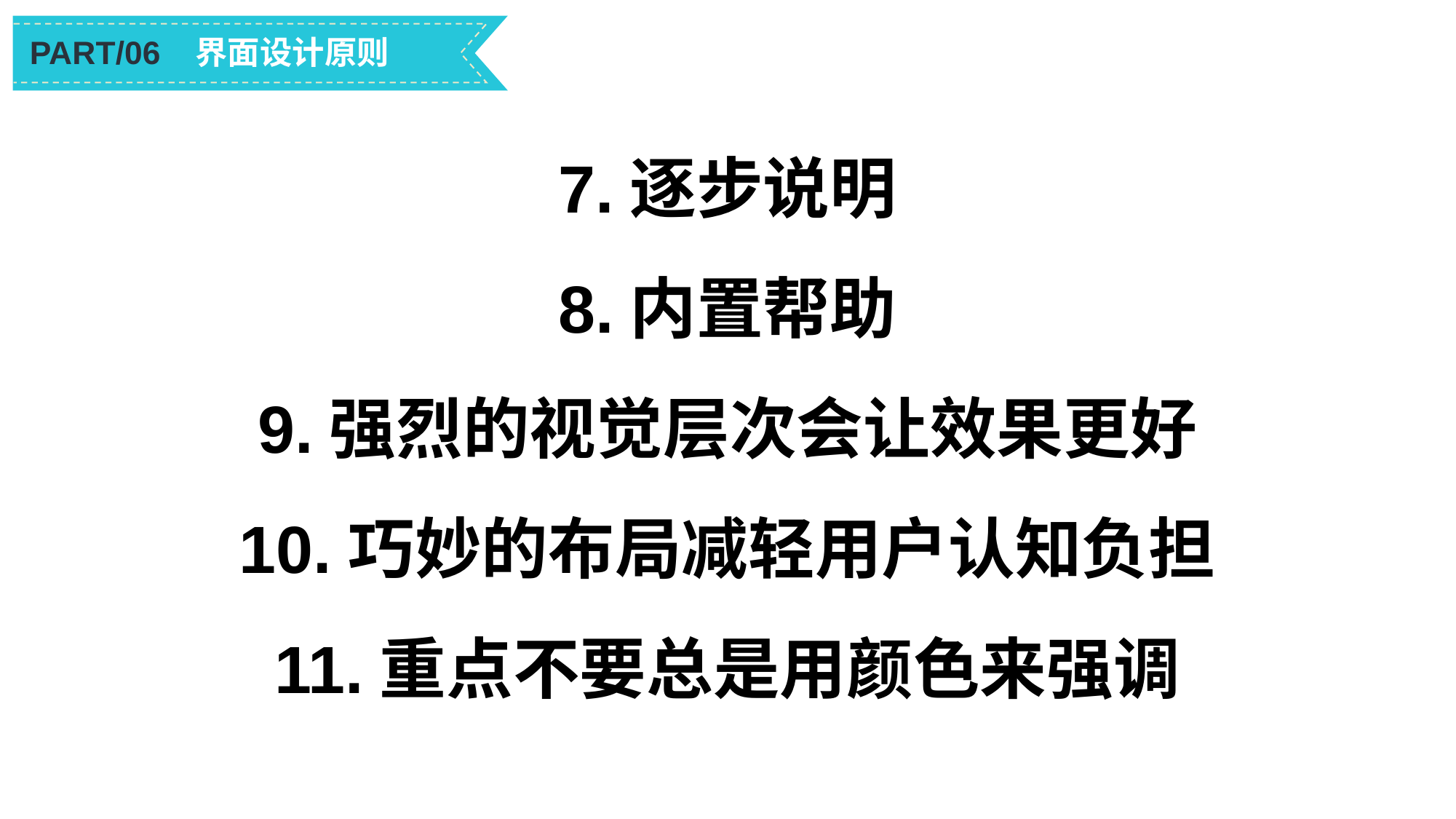

PART/06   界面设计原则
7.逐步说明
8.内置帮助
9.强烈的视觉层次会让效果更好
10.巧妙的布局减轻用户认知负担
11.重点不要总是用颜色来强调